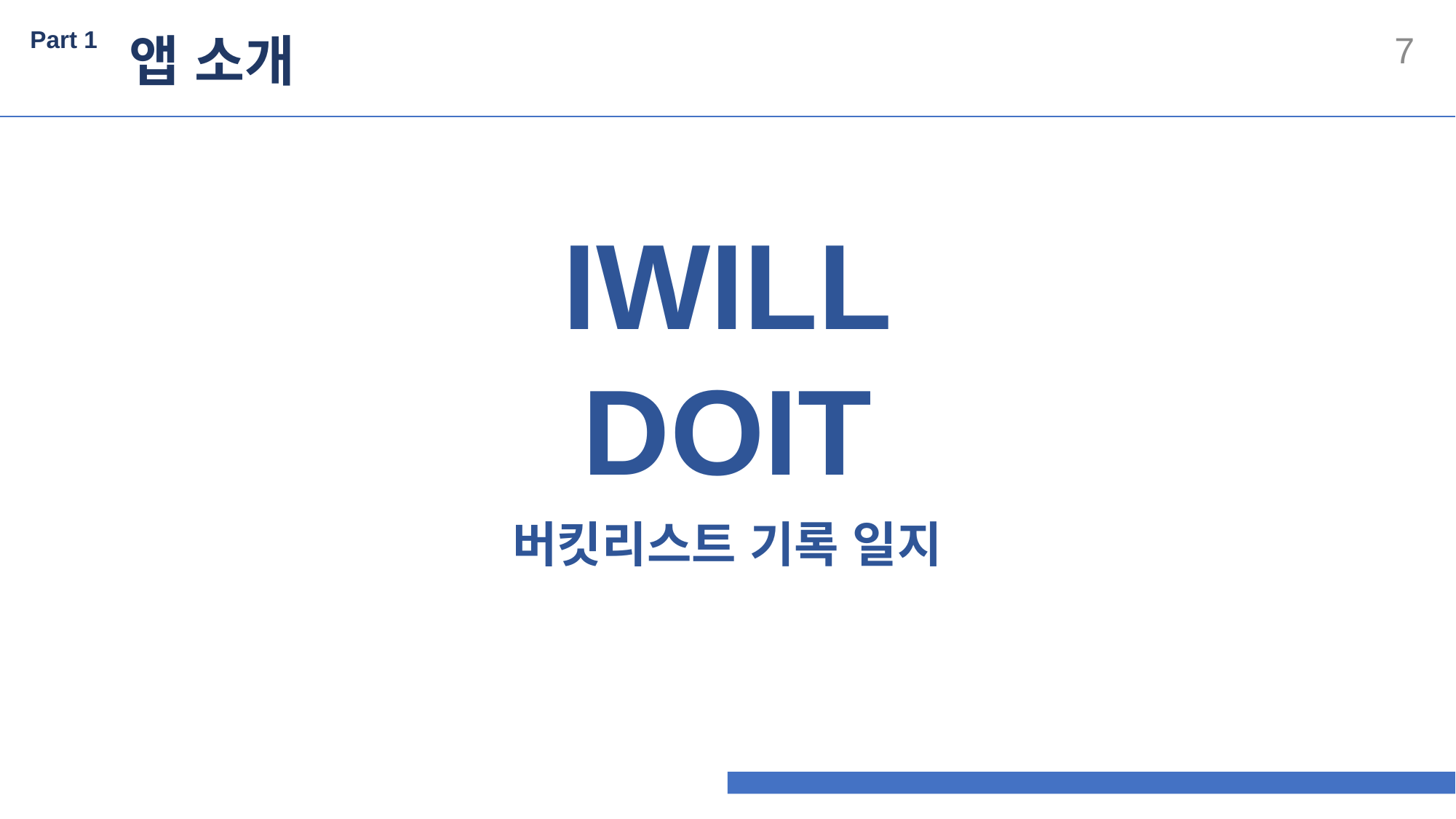

Part 1
앱 소개
7
IWILL
DOIT
버킷리스트 기록 일지